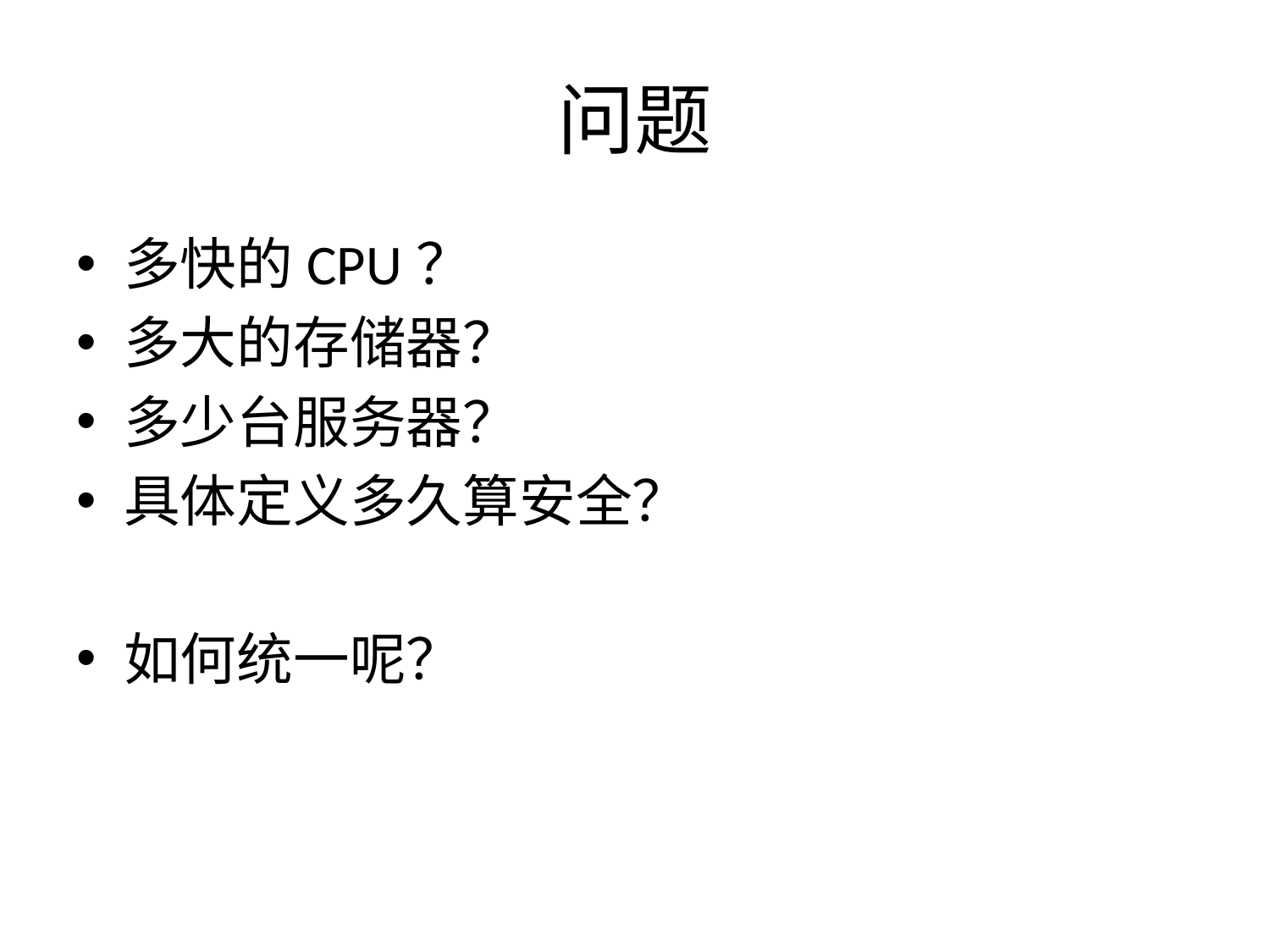

# 问题
多快的CPU？
多大的存储器？
多少台服务器？
具体定义多久算安全？

如何统一呢？